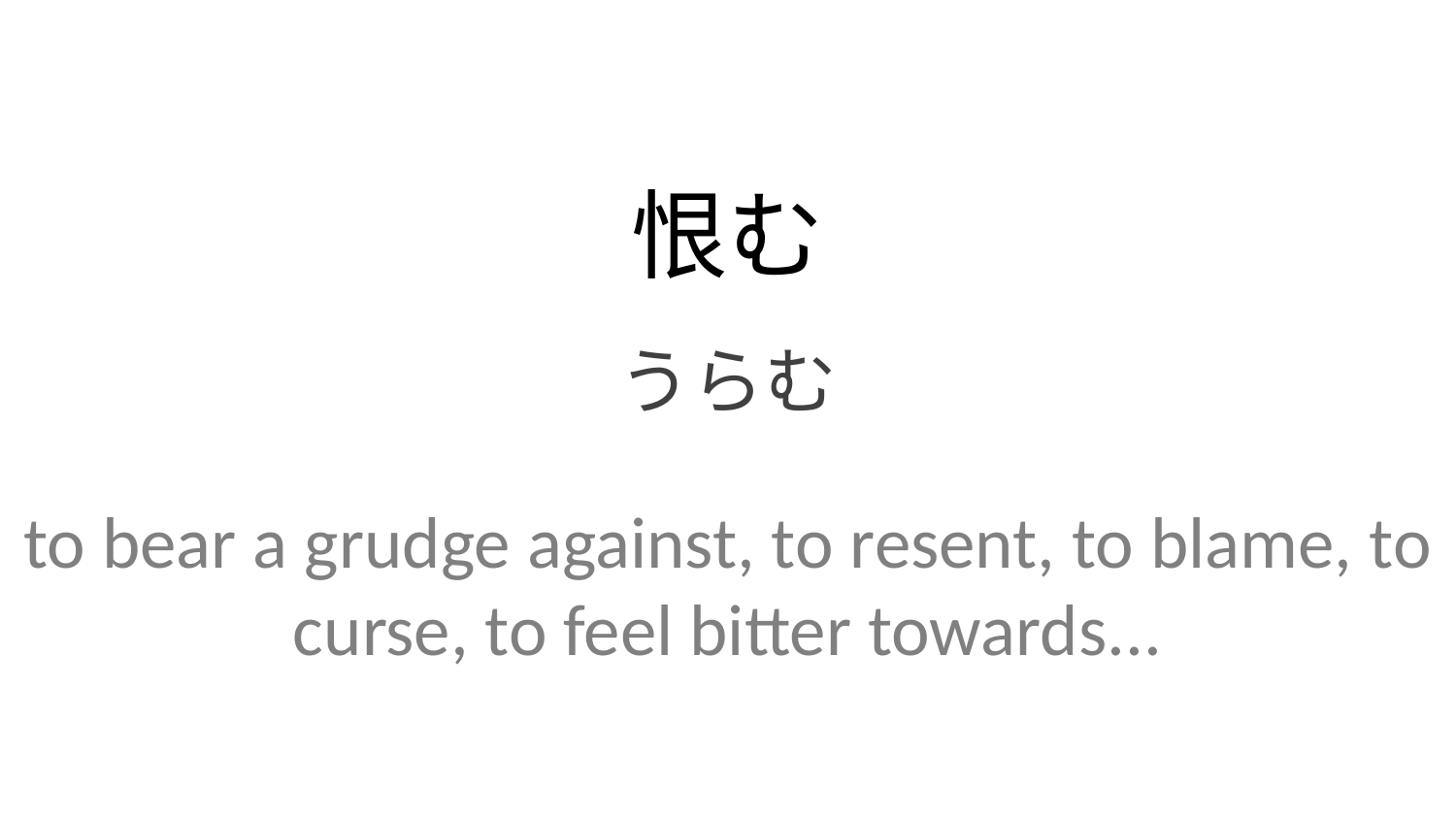

恨む

うらむ
to bear a grudge against, to resent, to blame, to curse, to feel bitter towards...